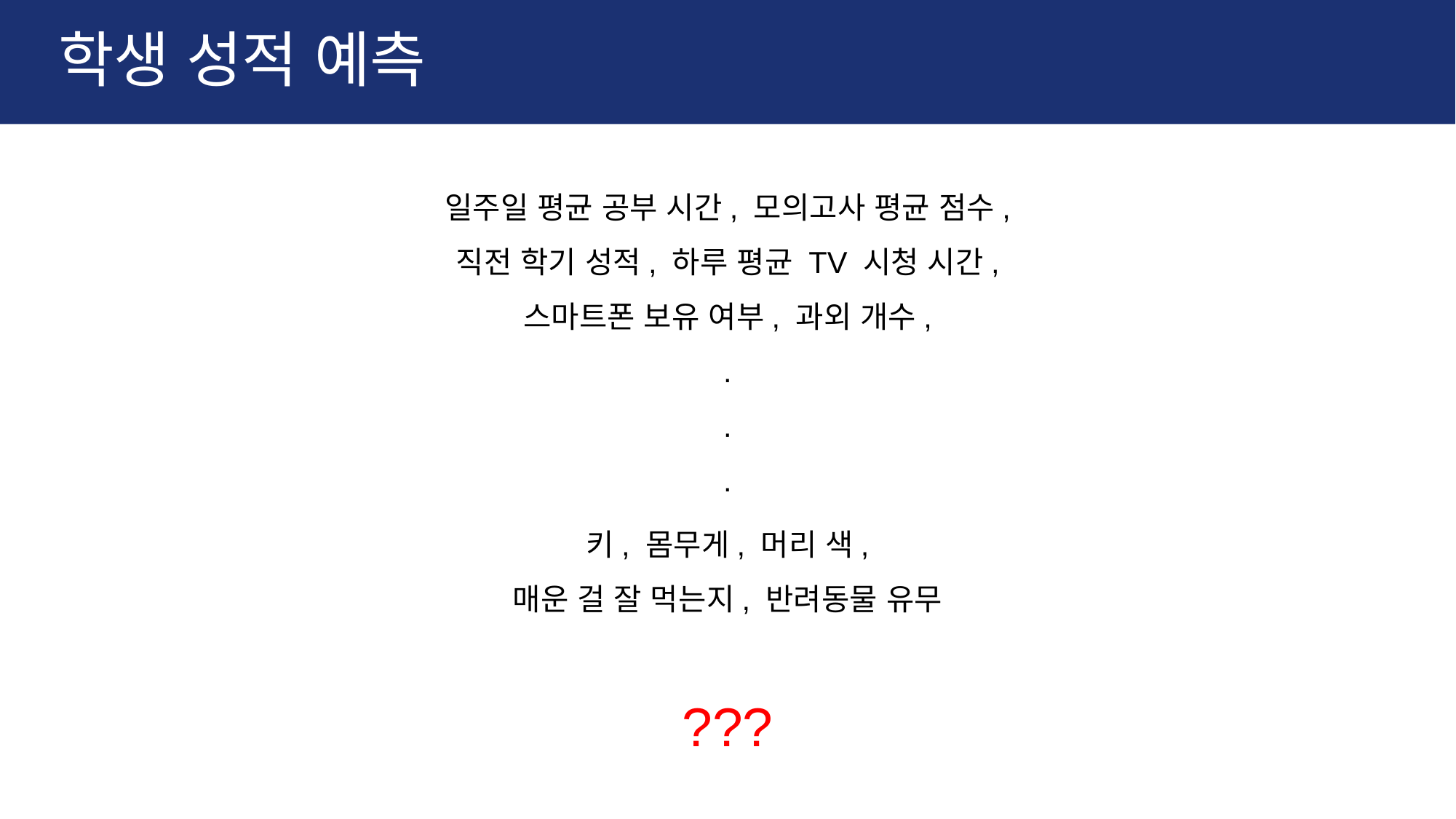

# 학생 성적 예측
일주일 평균 공부 시간, 모의고사 평균 점수,
직전 학기 성적, 하루 평균 TV 시청 시간,
스마트폰 보유 여부, 과외 개수,
.
.
.
키, 몸무게, 머리 색,
매운 걸 잘 먹는지, 반려동물 유무
???